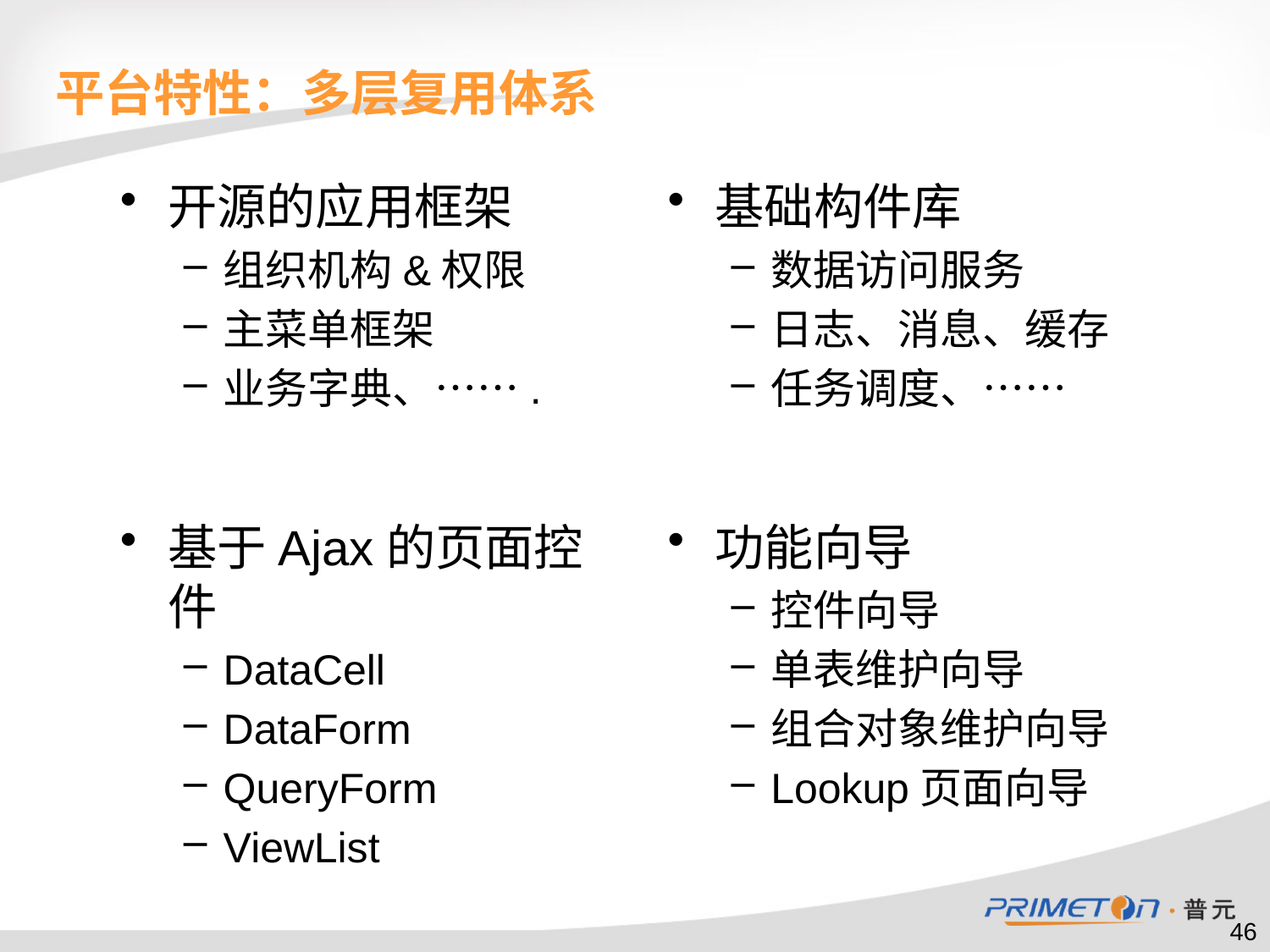

平台特性：多层复用体系
开源的应用框架
组织机构&权限
主菜单框架
业务字典、…….
基础构件库
数据访问服务
日志、消息、缓存
任务调度、……

基于Ajax的页面控件
DataCell
DataForm
QueryForm
ViewList

功能向导
控件向导
单表维护向导
组合对象维护向导
Lookup页面向导
46